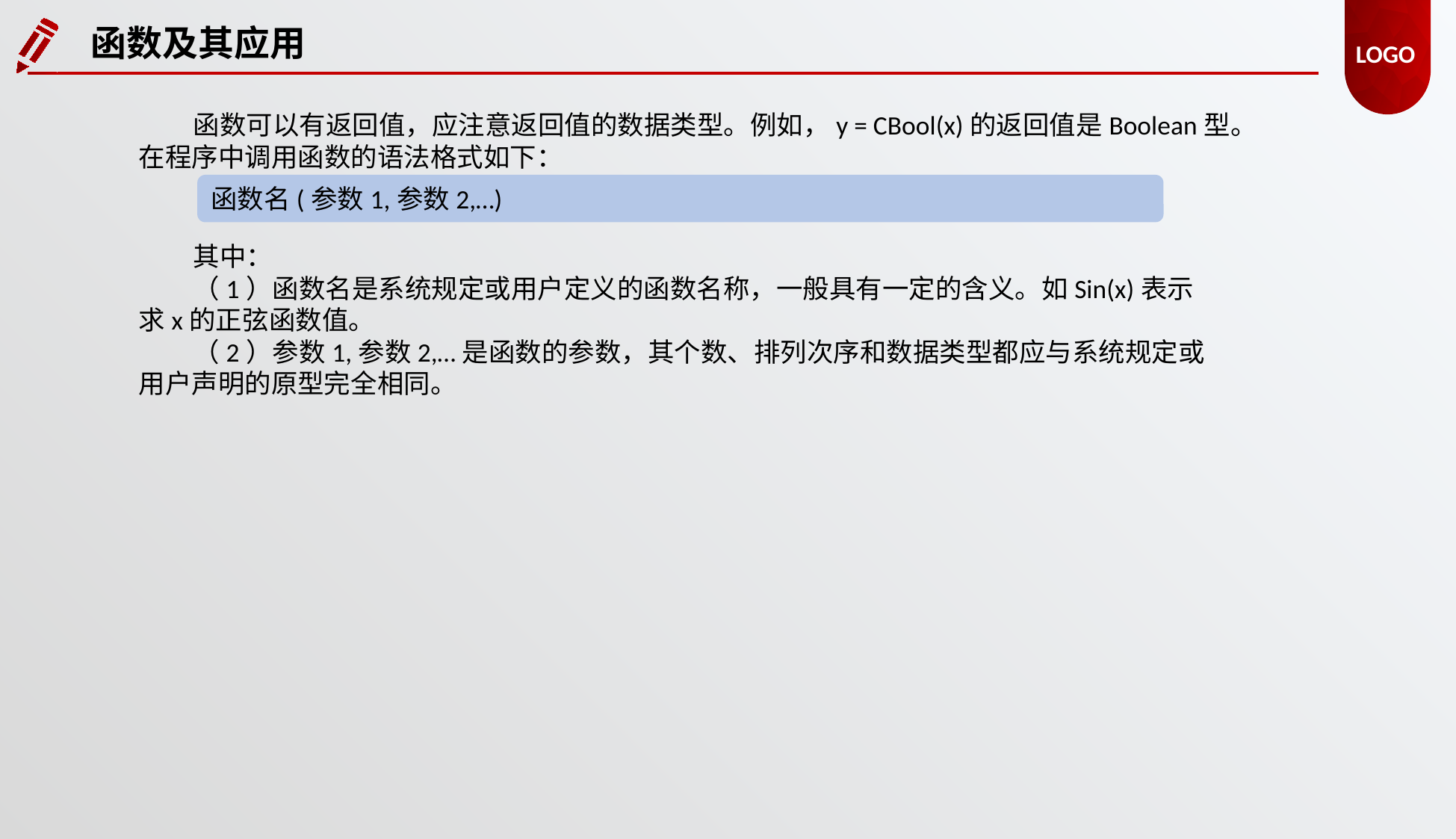

函数及其应用
函数可以有返回值，应注意返回值的数据类型。例如，y = CBool(x)的返回值是Boolean型。在程序中调用函数的语法格式如下：
函数名(参数1,参数2,…)
其中：
（1）函数名是系统规定或用户定义的函数名称，一般具有一定的含义。如Sin(x)表示求x的正弦函数值。
（2）参数1,参数2,…是函数的参数，其个数、排列次序和数据类型都应与系统规定或用户声明的原型完全相同。